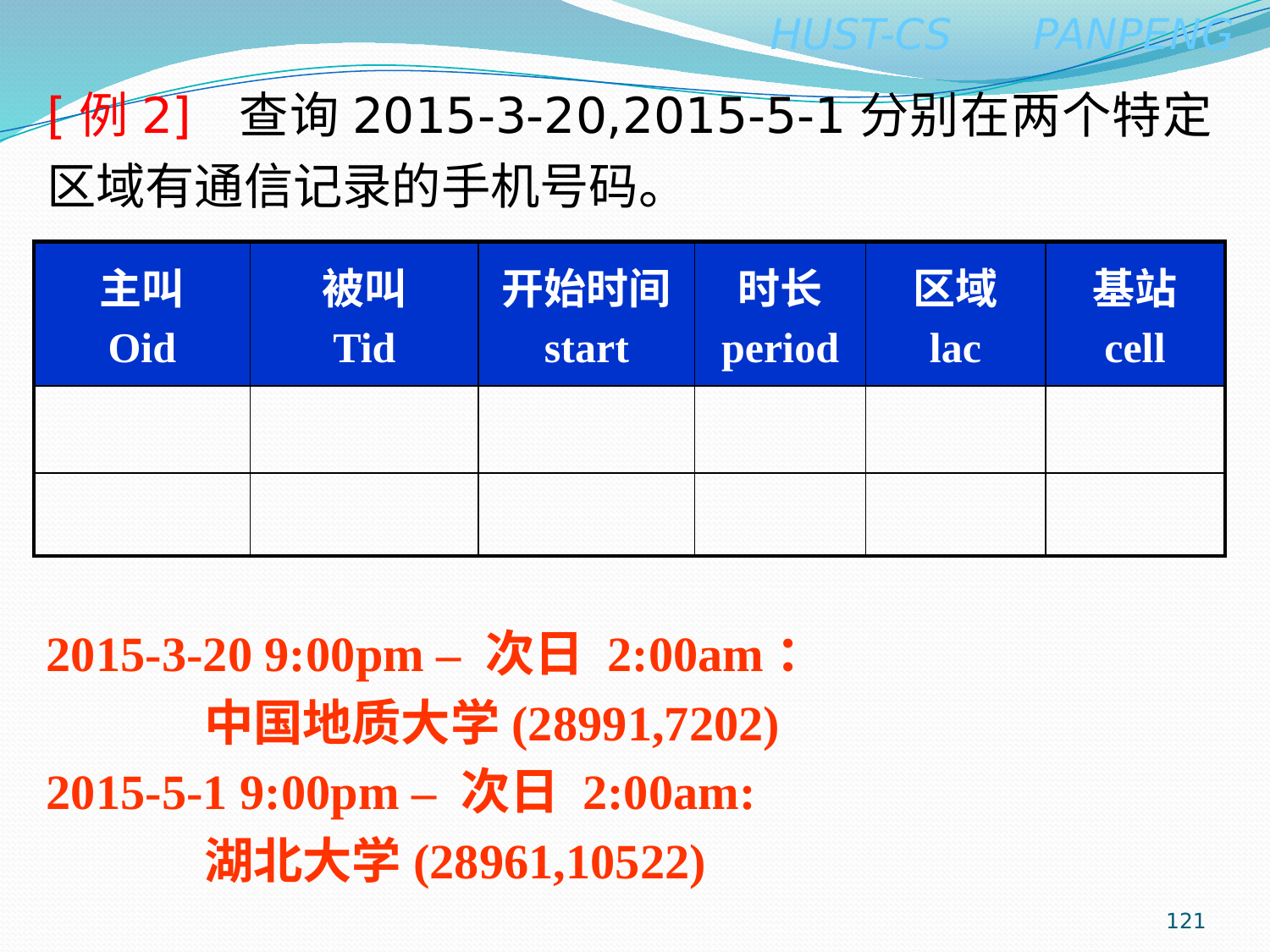

[例2]  查询2015-3-20,2015-5-1分别在两个特定区域有通信记录的手机号码。
| 主叫 Oid | 被叫 Tid | 开始时间 start | 时长 period | 区域 lac | 基站 cell |
| --- | --- | --- | --- | --- | --- |
|  |  |  |  |  |  |
|  |  |  |  |  |  |
2015-3-20 9:00pm – 次日 2:00am：
             中国地质大学(28991,7202)
2015-5-1 9:00pm – 次日 2:00am:
             湖北大学(28961,10522)

121